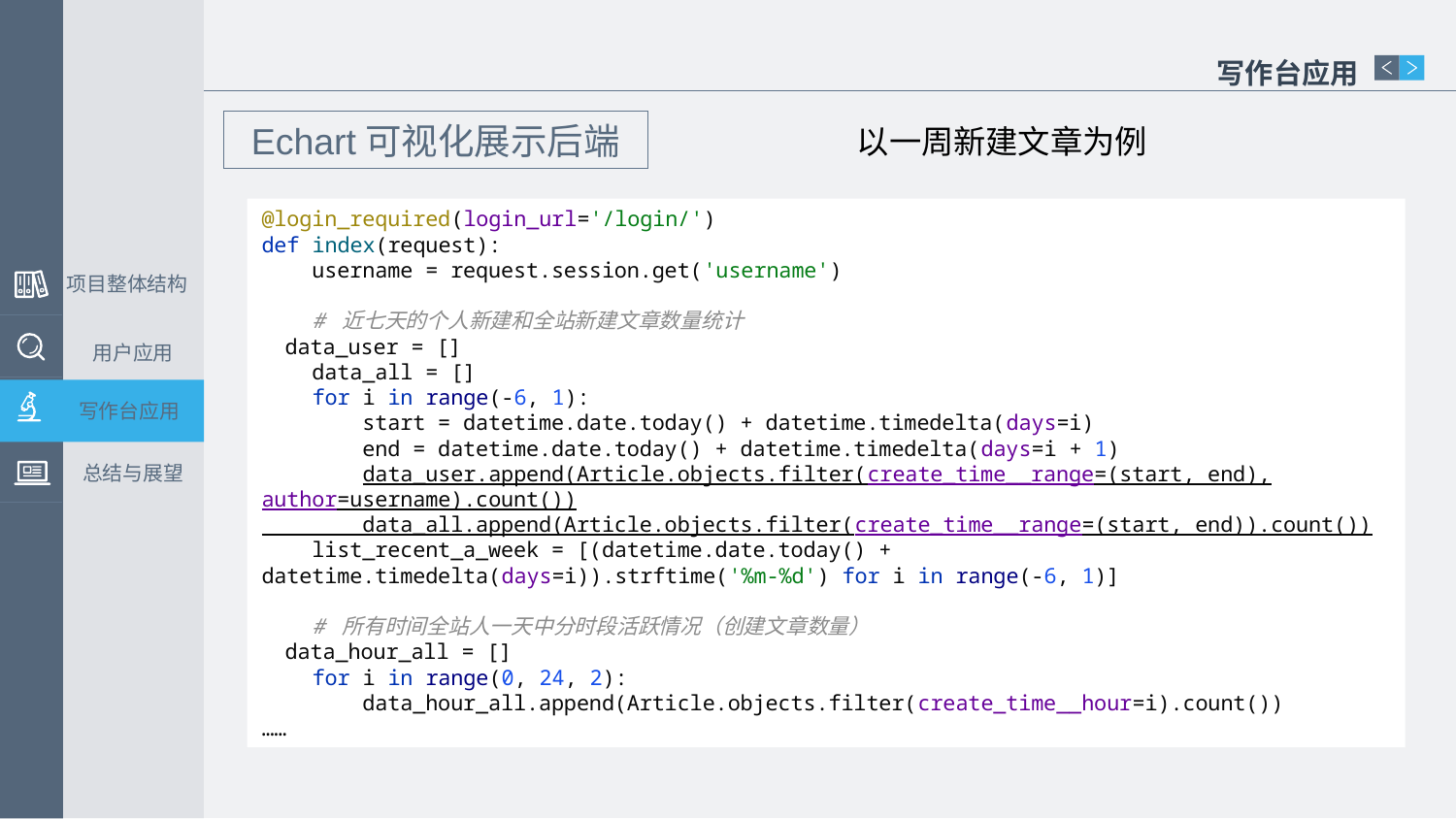

写作台应用

Echart可视化展示后端
以一周新建文章为例
@login_required(login_url='/login/')
def index(request):
    username = request.session.get('username')
    # 近七天的个人新建和全站新建文章数量统计
    data_user = []
    data_all = []
    for i in range(-6, 1):
        start = datetime.date.today() + datetime.timedelta(days=i)
        end = datetime.date.today() + datetime.timedelta(days=i + 1)
        data_user.append(Article.objects.filter(create_time__range=(start, end), author=username).count())
        data_all.append(Article.objects.filter(create_time__range=(start, end)).count())
    list_recent_a_week = [(datetime.date.today() + datetime.timedelta(days=i)).strftime('%m-%d') for i in range(-6, 1)]
    # 所有时间全站人一天中分时段活跃情况（创建文章数量）
    data_hour_all = []
    for i in range(0, 24, 2):
        data_hour_all.append(Article.objects.filter(create_time__hour=i).count())
……
项目整体结构

用户应用

写作台应用

总结与展望